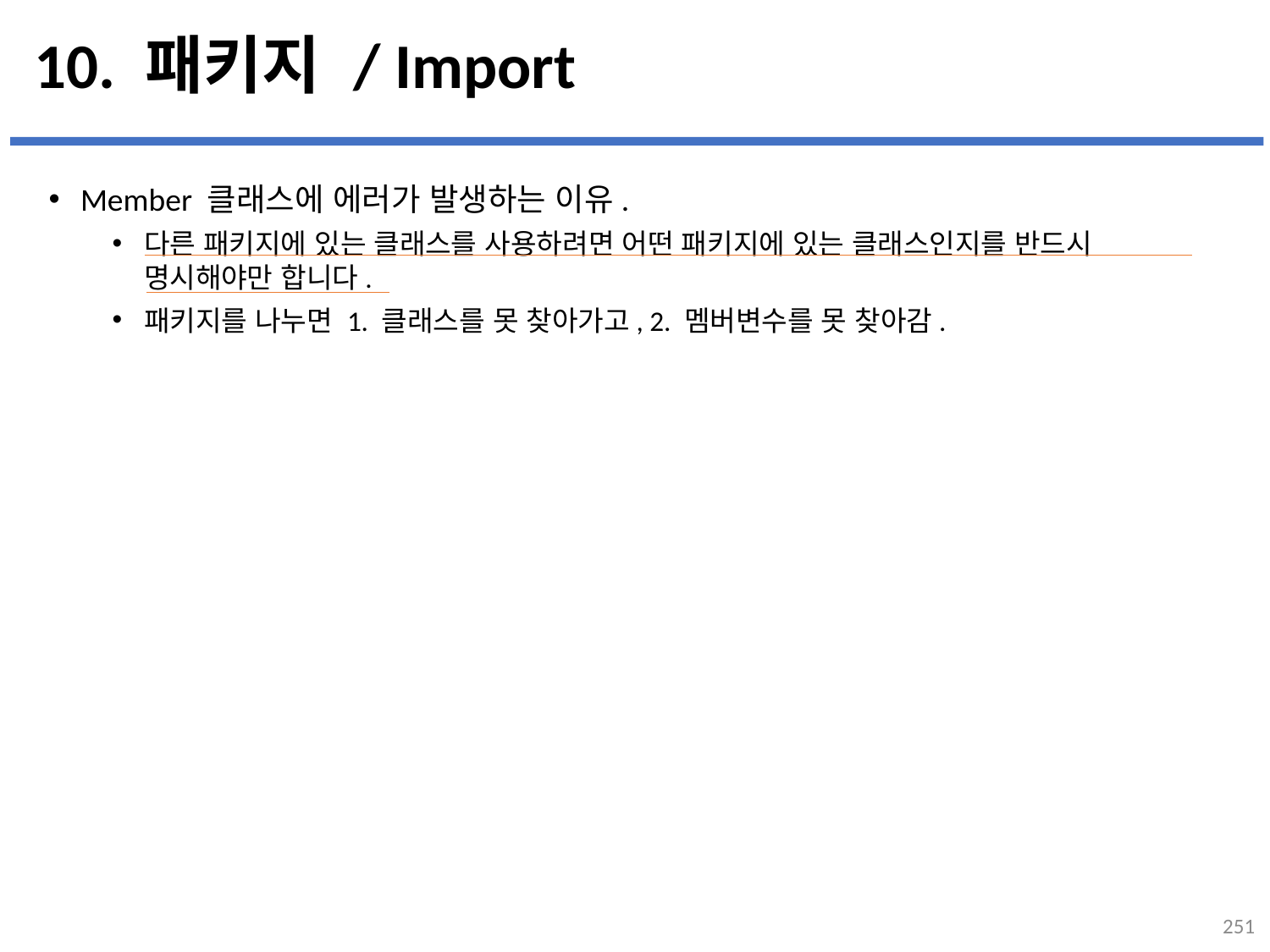

# 10. 패키지 / Import
Member 클래스에 에러가 발생하는 이유.
다른 패키지에 있는 클래스를 사용하려면 어떤 패키지에 있는 클래스인지를 반드시 명시해야만 합니다.
패키지를 나누면 1. 클래스를 못 찾아가고, 2. 멤버변수를 못 찾아감.

...

설명
251